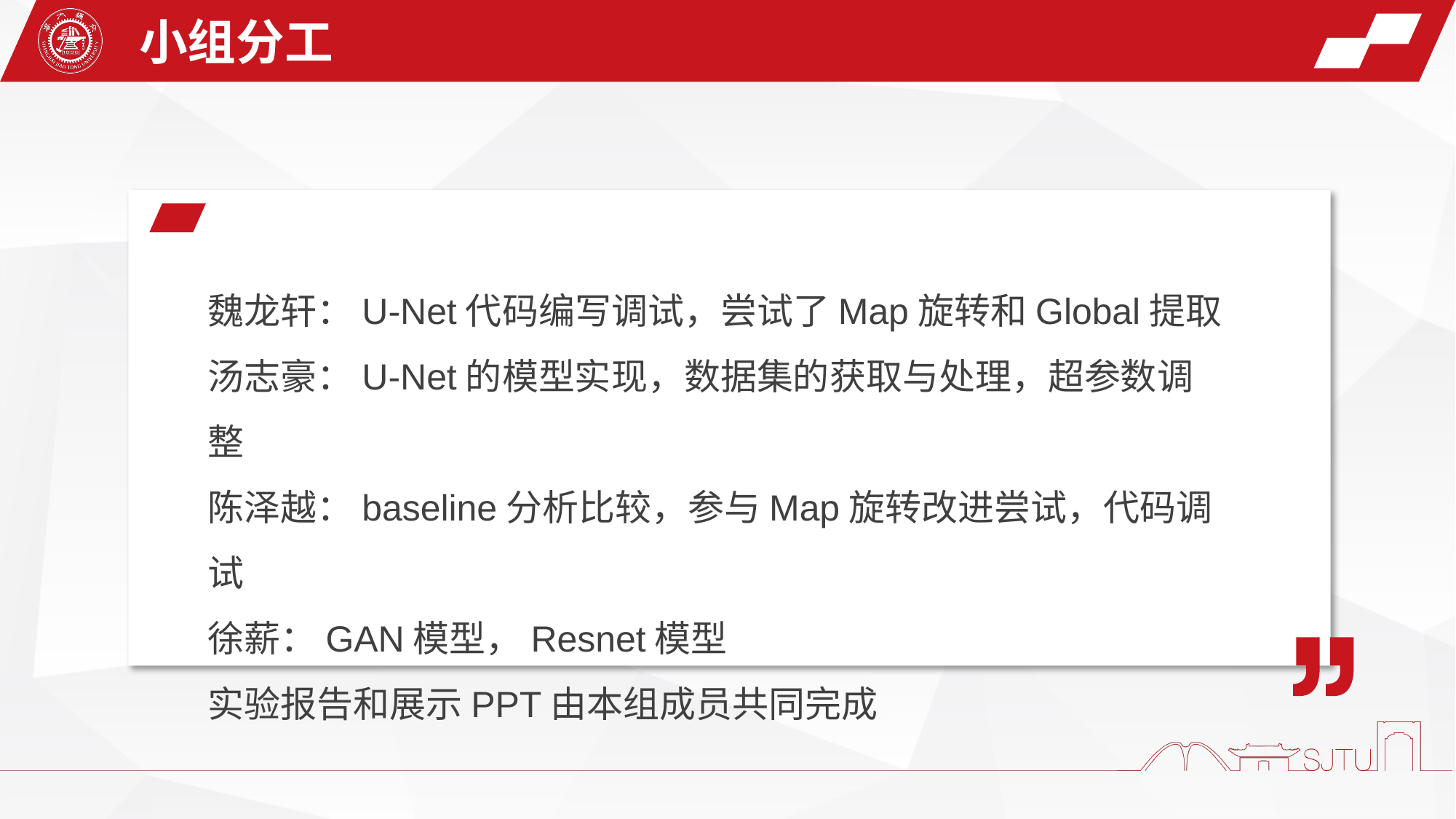

小组分工

魏龙轩：U-Net代码编写调试，尝试了Map旋转和Global提取
汤志豪：U-Net的模型实现，数据集的获取与处理，超参数调整
陈泽越：baseline分析比较，参与Map旋转改进尝试，代码调试
徐薪：GAN模型，Resnet模型
实验报告和展示PPT由本组成员共同完成